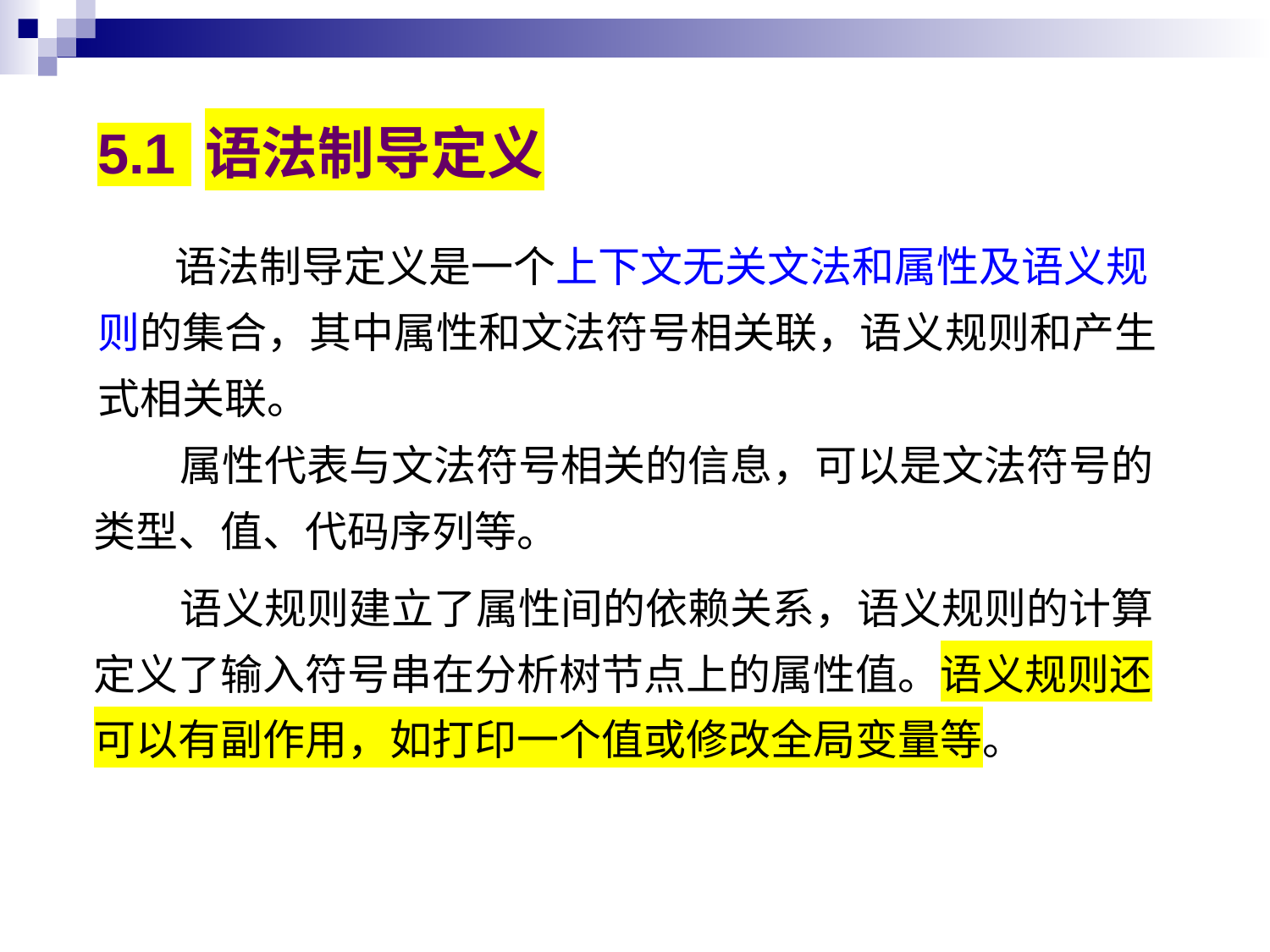

# 5.1 语法制导定义
       语法制导定义是一个上下文无关文法和属性及语义规则的集合，其中属性和文法符号相关联，语义规则和产生式相关联。
        属性代表与文法符号相关的信息，可以是文法符号的类型、值、代码序列等。
        语义规则建立了属性间的依赖关系，语义规则的计算定义了输入符号串在分析树节点上的属性值。语义规则还可以有副作用，如打印一个值或修改全局变量等。

12